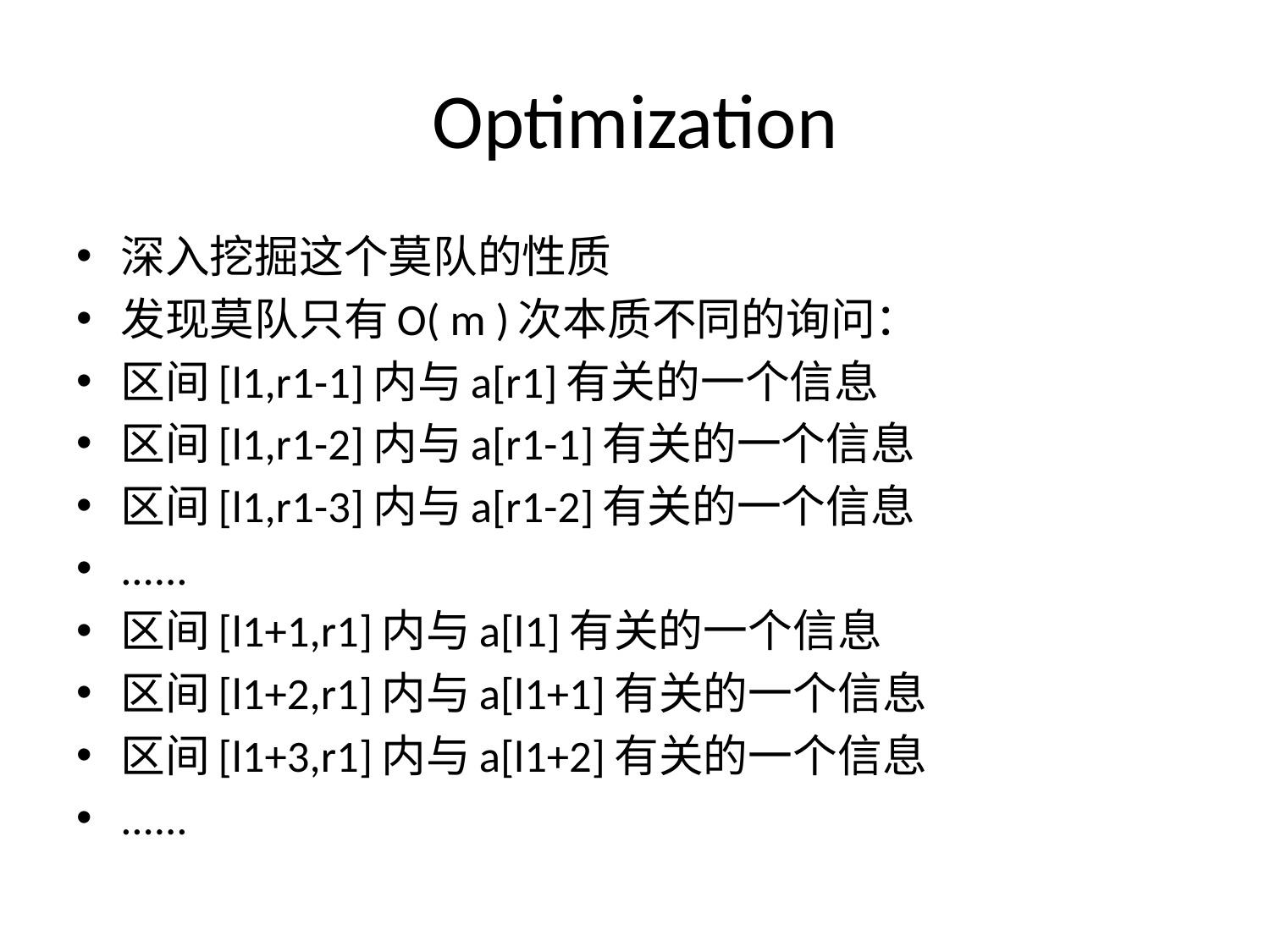

# Optimization
深入挖掘这个莫队的性质
发现莫队只有O( m )次本质不同的询问：
区间[l1,r1-1]内与a[r1]有关的一个信息
区间[l1,r1-2]内与a[r1-1]有关的一个信息
区间[l1,r1-3]内与a[r1-2]有关的一个信息
......
区间[l1+1,r1]内与a[l1]有关的一个信息
区间[l1+2,r1]内与a[l1+1]有关的一个信息
区间[l1+3,r1]内与a[l1+2]有关的一个信息
......